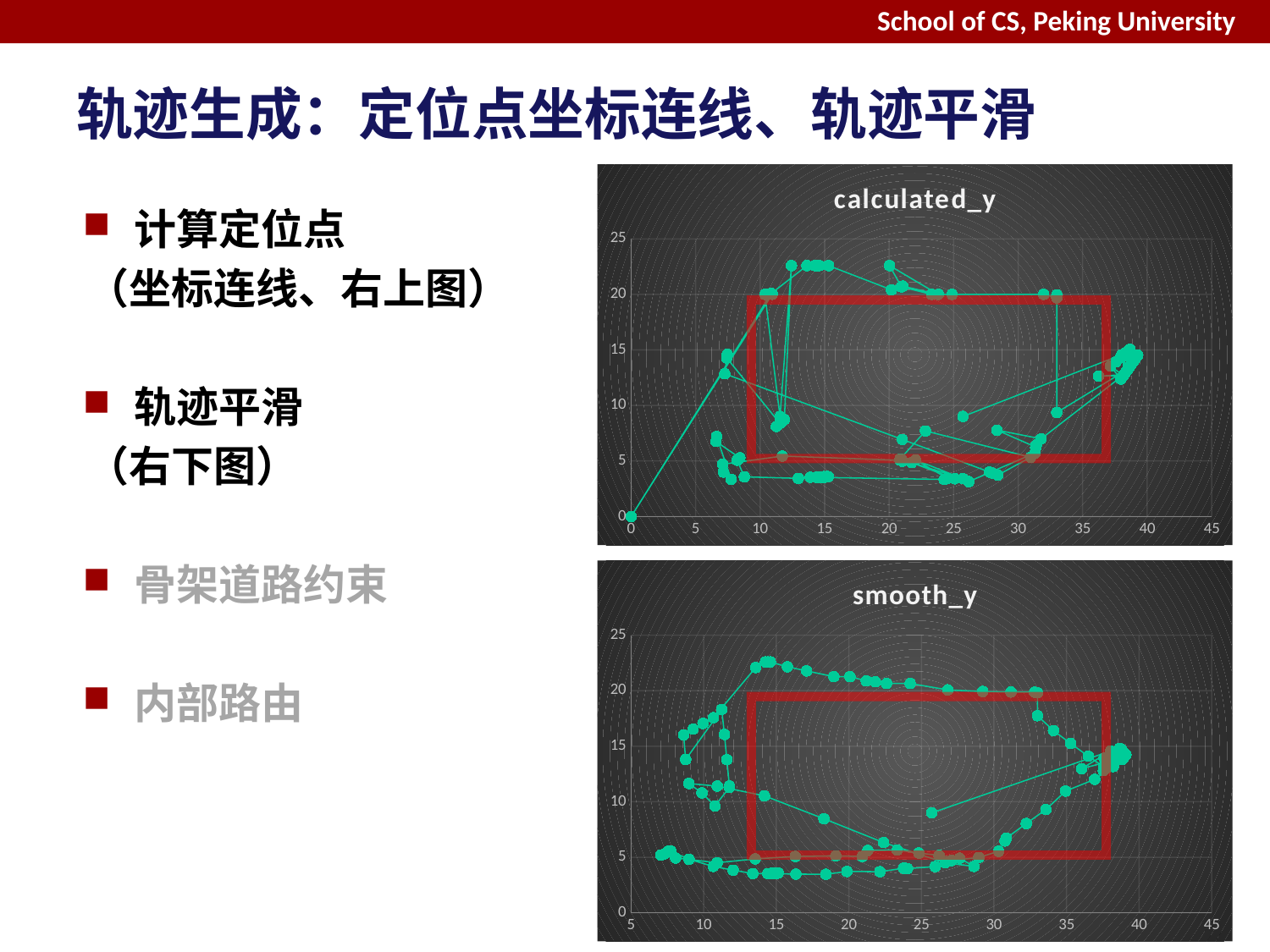

# 轨迹生成：定位点坐标连线、轨迹平滑

### Chart:

| Category | calculated_y |
|---|---|
计算定位点
（坐标连线、右上图）

轨迹平滑
（右下图）

骨架道路约束

内部路由

### Chart:

| Category | smooth_y |
|---|---|